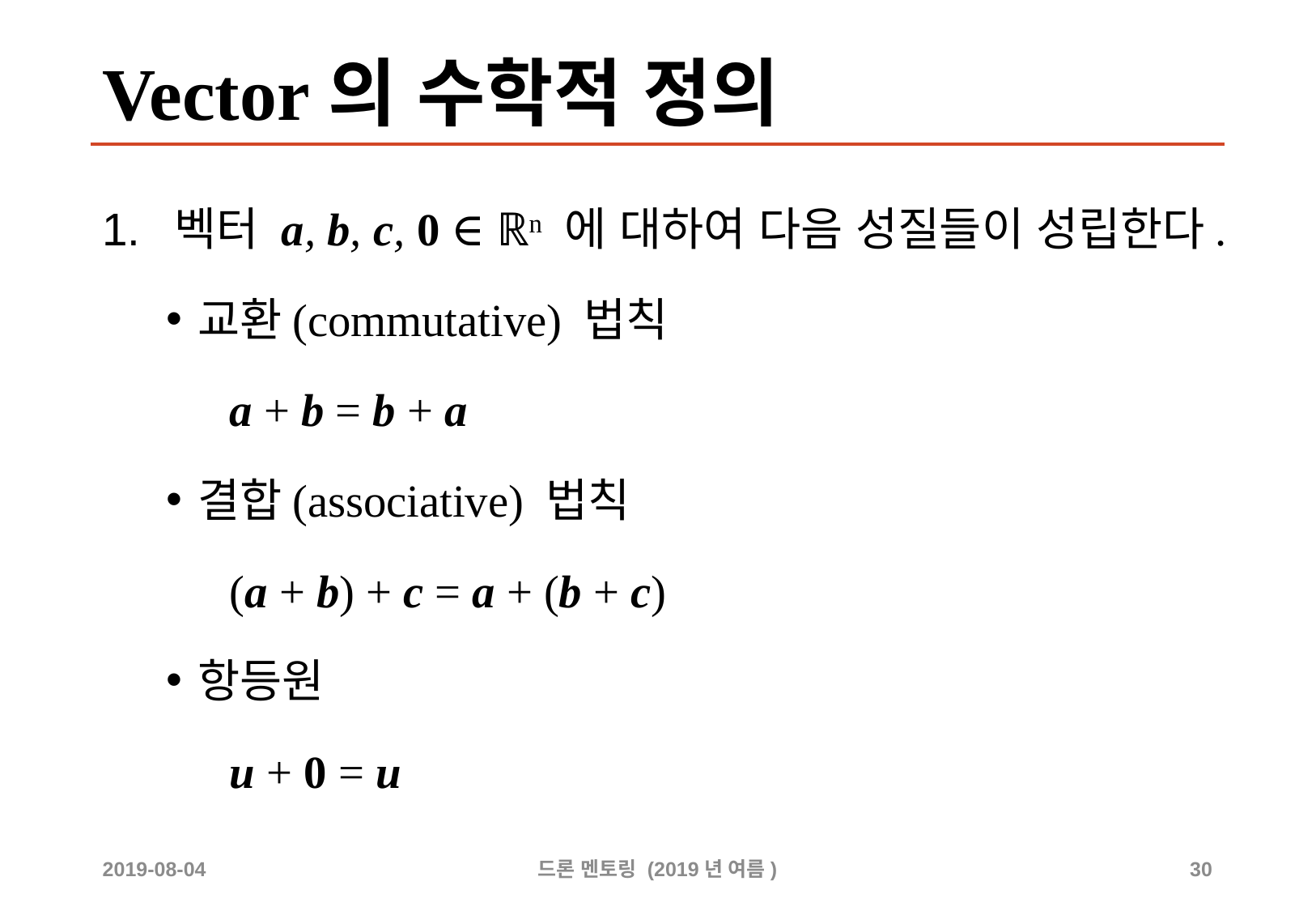

# Vector의 수학적 정의
벡터 a, b, c, 0 ∈ ℝn 에 대하여 다음 성질들이 성립한다.
교환(commutative) 법칙
a + b = b + a
결합(associative) 법칙
(a + b) + c = a + (b + c)
항등원
u + 0 = u

2019-08-04
드론 멘토링 (2019년 여름)
30